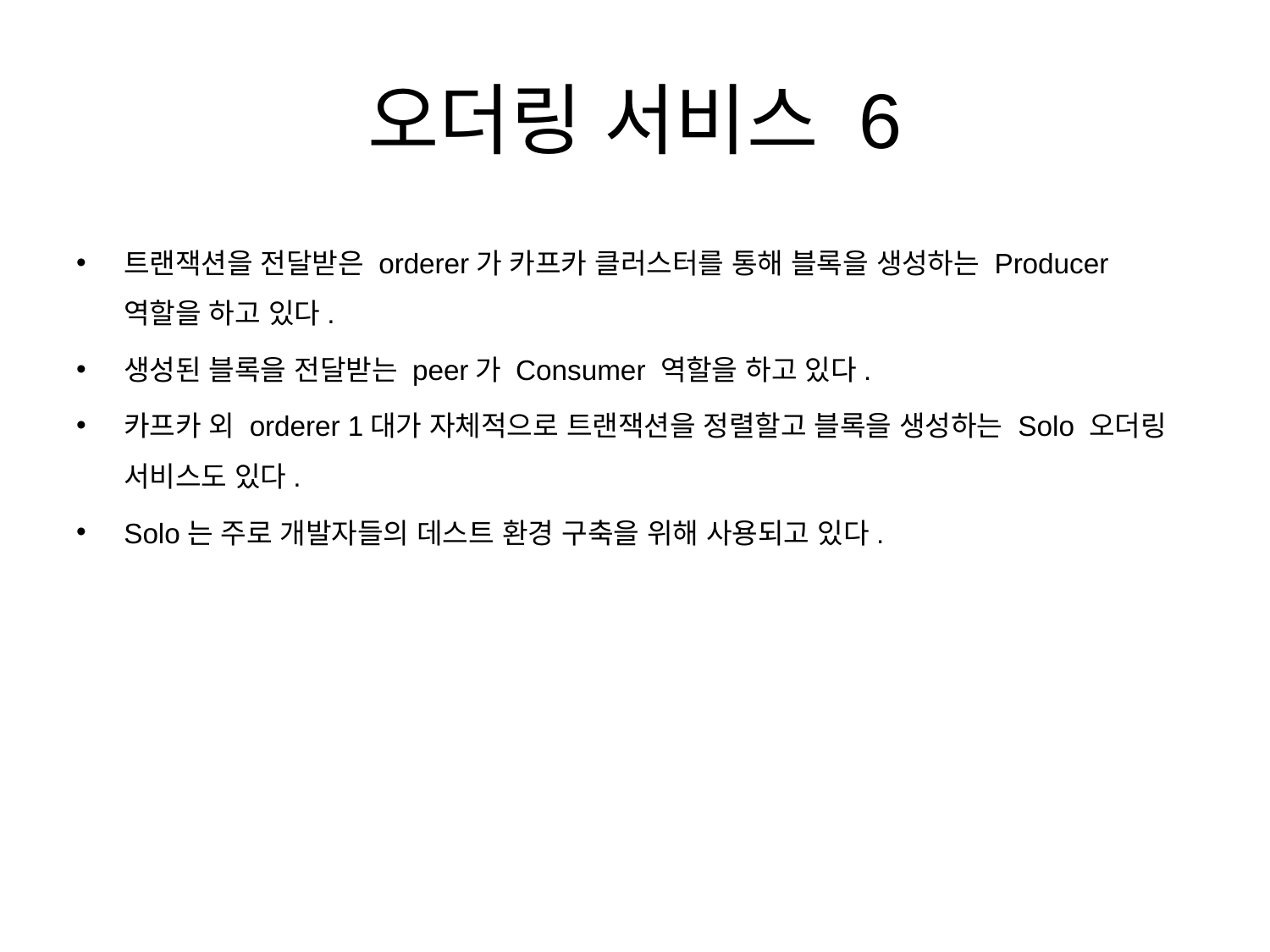

# 오더링 서비스 6
트랜잭션을 전달받은 orderer가 카프카 클러스터를 통해 블록을 생성하는 Producer 역할을 하고 있다.
생성된 블록을 전달받는 peer가 Consumer 역할을 하고 있다.
카프카 외 orderer 1대가 자체적으로 트랜잭션을 정렬할고 블록을 생성하는 Solo 오더링 서비스도 있다.
Solo는 주로 개발자들의 데스트 환경 구축을 위해 사용되고 있다.